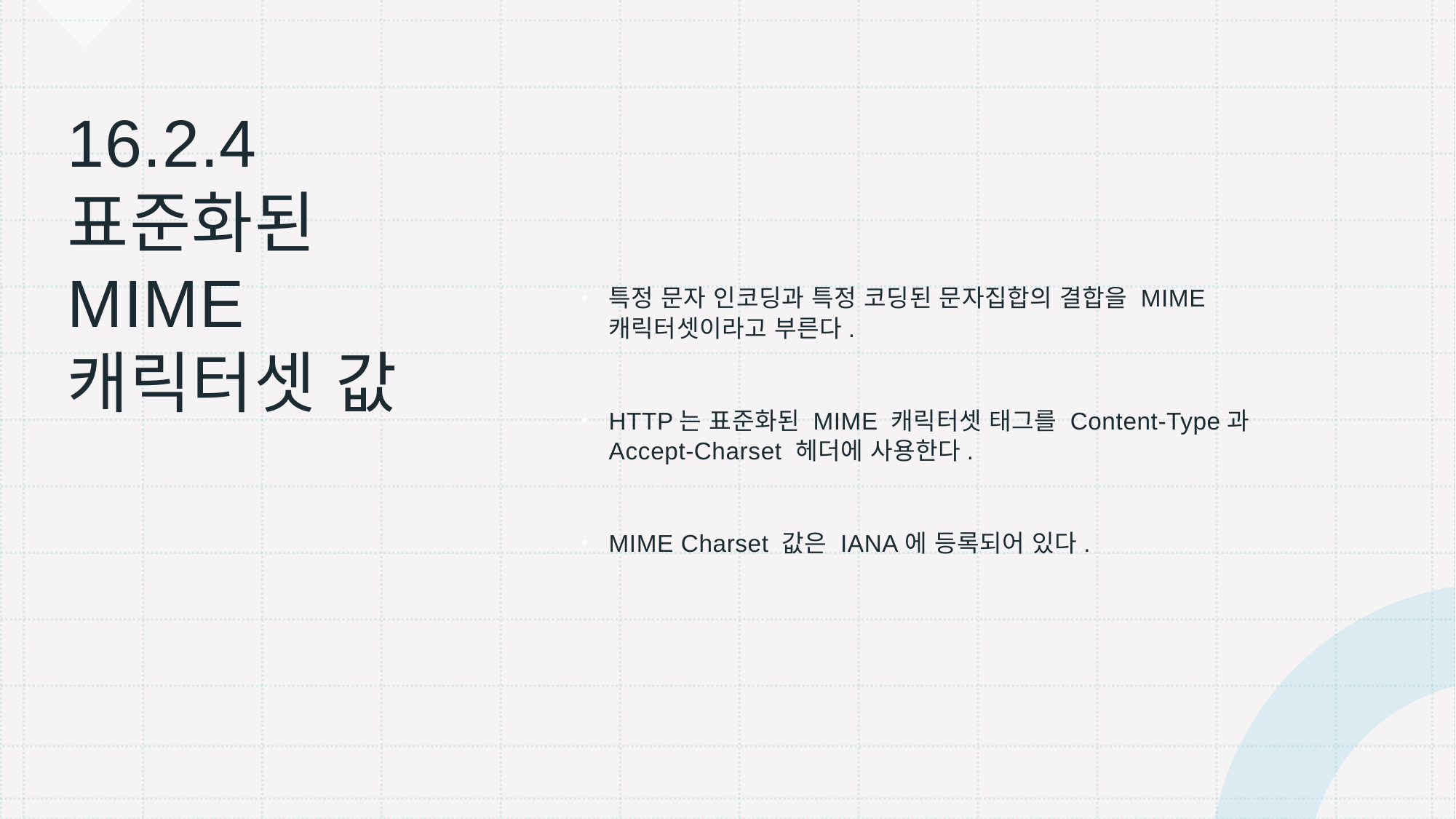

특정 문자 인코딩과 특정 코딩된 문자집합의 결합을 MIME 캐릭터셋이라고 부른다.

HTTP는 표준화된 MIME 캐릭터셋 태그를 Content-Type과 Accept-Charset 헤더에 사용한다.

MIME Charset 값은 IANA에 등록되어 있다.
# 16.2.4 표준화된 MIME 캐릭터셋 값